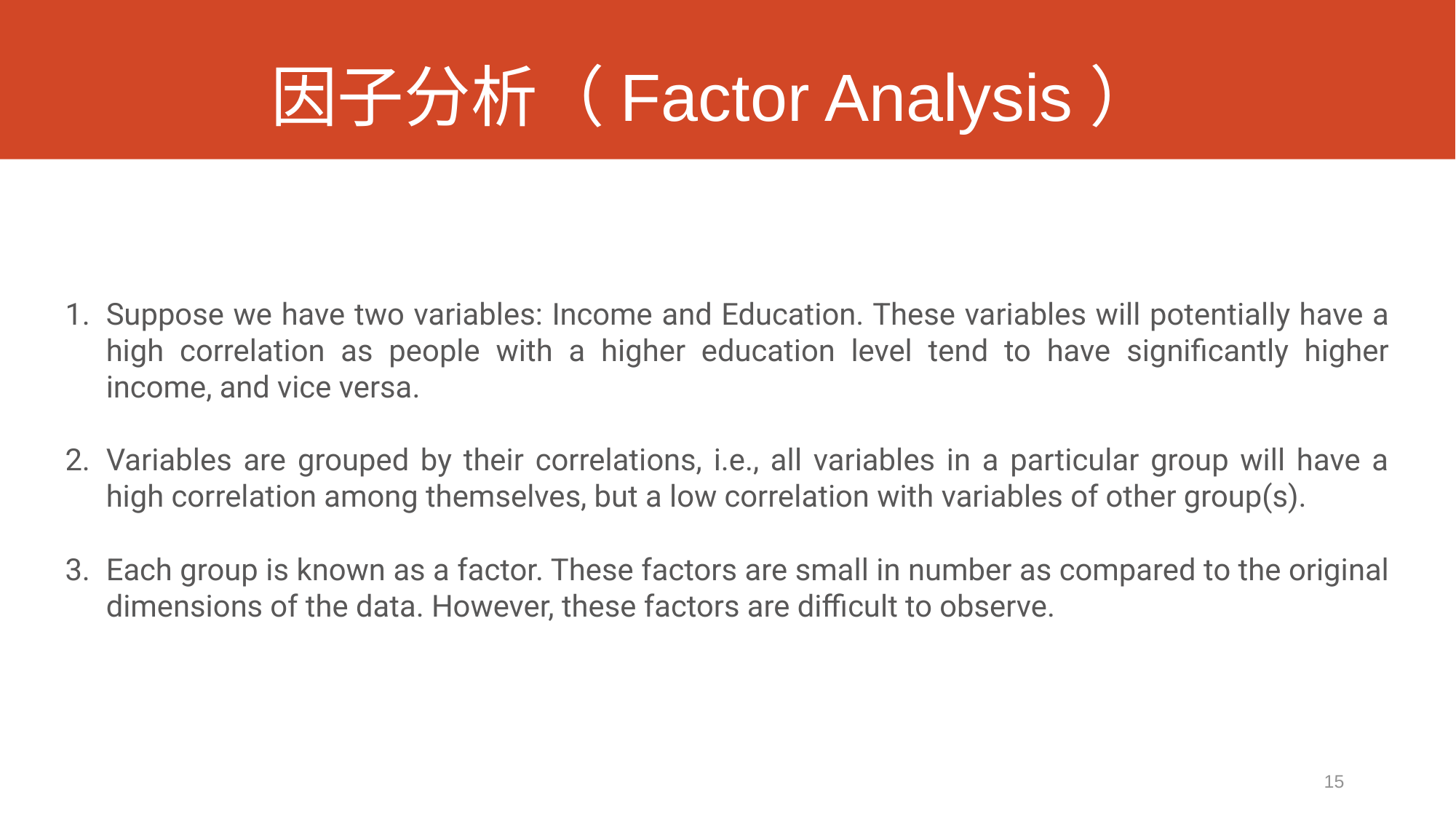

# 因子分析（Factor Analysis）
Suppose we have two variables: Income and Education. These variables will potentially have a high correlation as people with a higher education level tend to have significantly higher income, and vice versa.

Variables are grouped by their correlations, i.e., all variables in a particular group will have a high correlation among themselves, but a low correlation with variables of other group(s).

Each group is known as a factor. These factors are small in number as compared to the original dimensions of the data. However, these factors are difficult to observe.
15